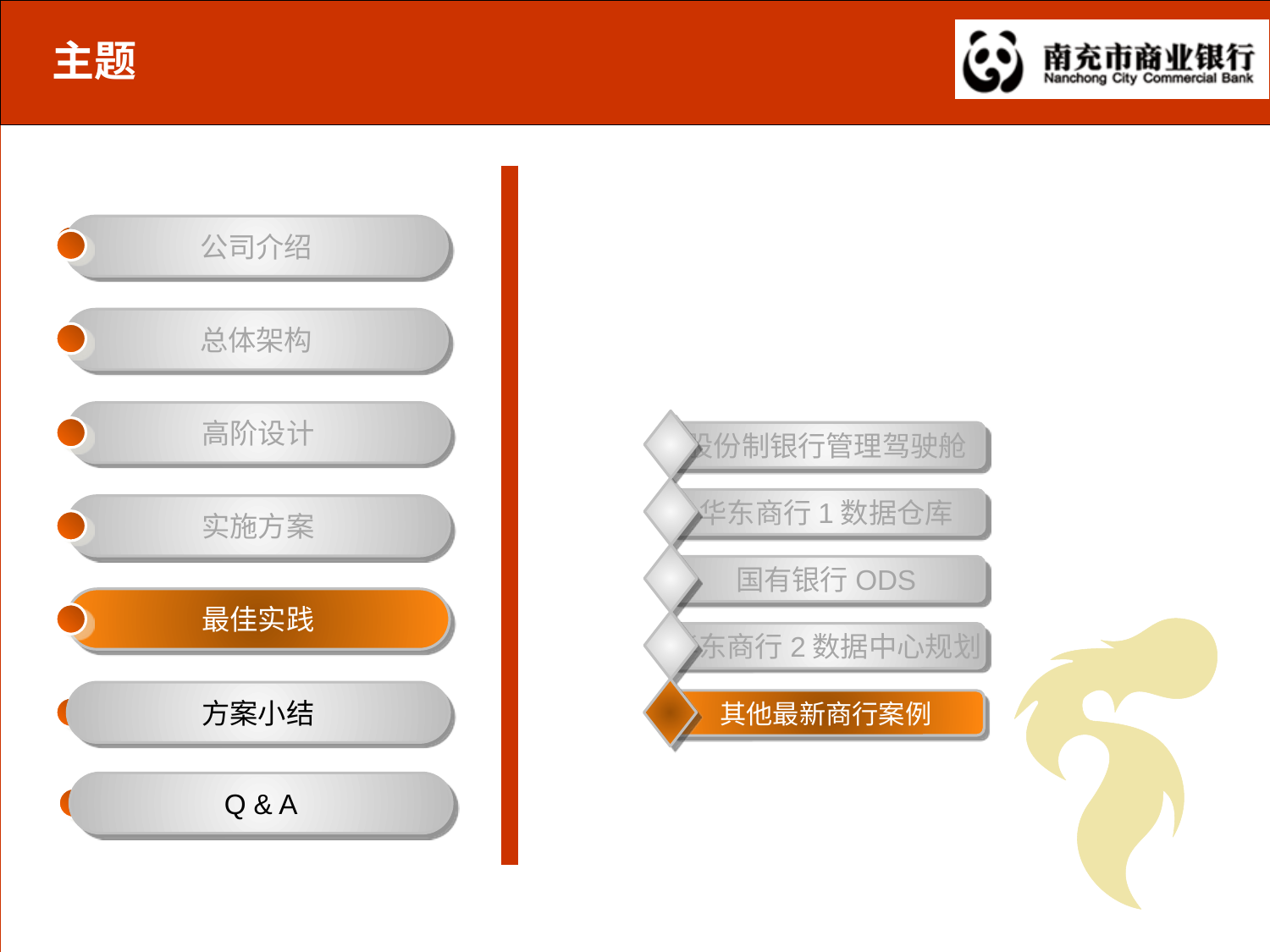

# 主题
公司介绍
公司介绍

总体架构

高阶设计

股份制银行管理驾驶舱

华东商行1数据仓库
实施方案

国有银行ODS
最佳实践

华东商行2数据中心规划

方案小结
其他最新商行案例

Q & A